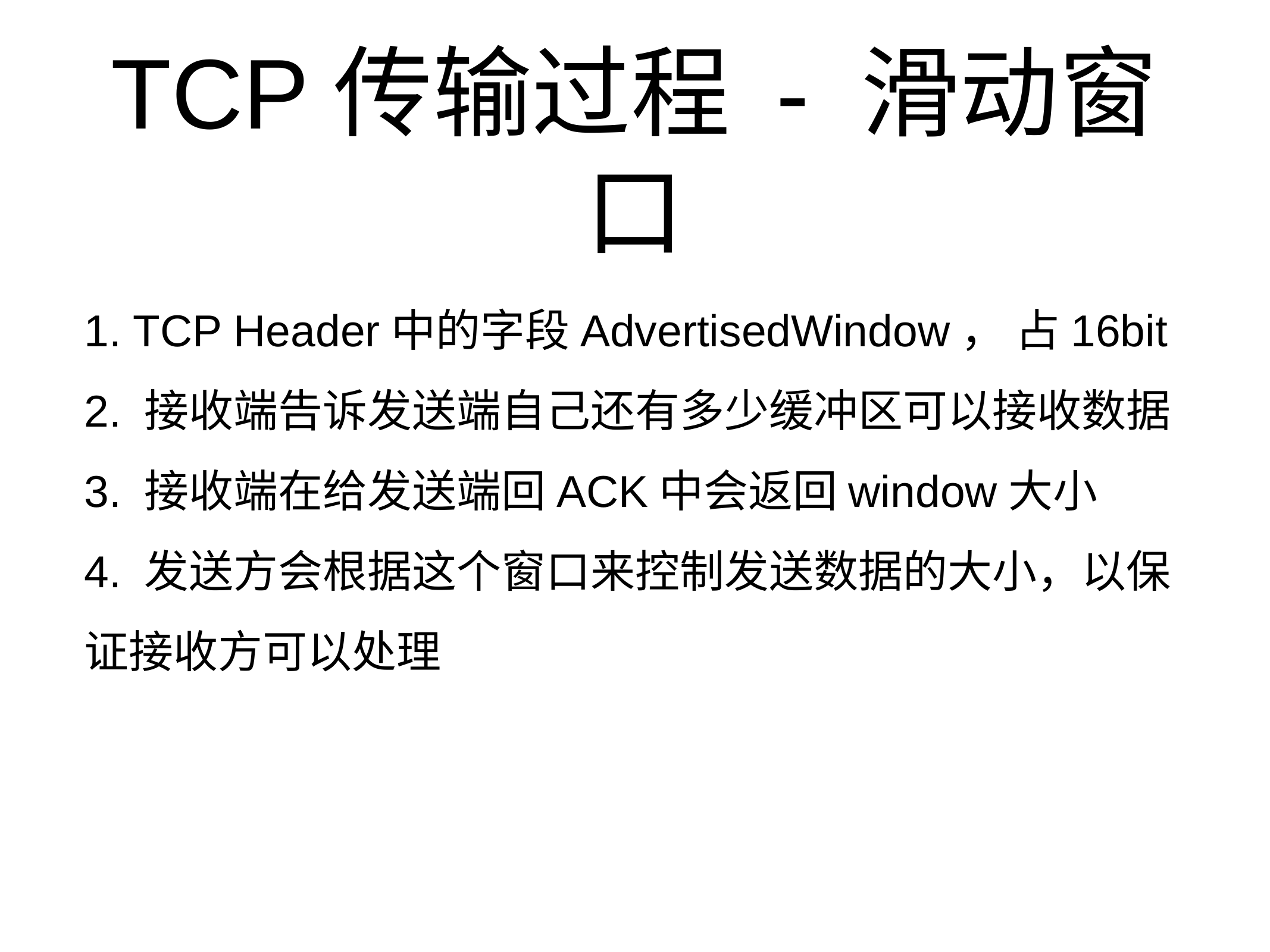

# TCP传输过程 - 滑动窗口
1. TCP Header中的字段AdvertisedWindow， 占16bit
2. 接收端告诉发送端自己还有多少缓冲区可以接收数据
3. 接收端在给发送端回ACK中会返回window大小
4. 发送方会根据这个窗口来控制发送数据的大小，以保证接收方可以处理